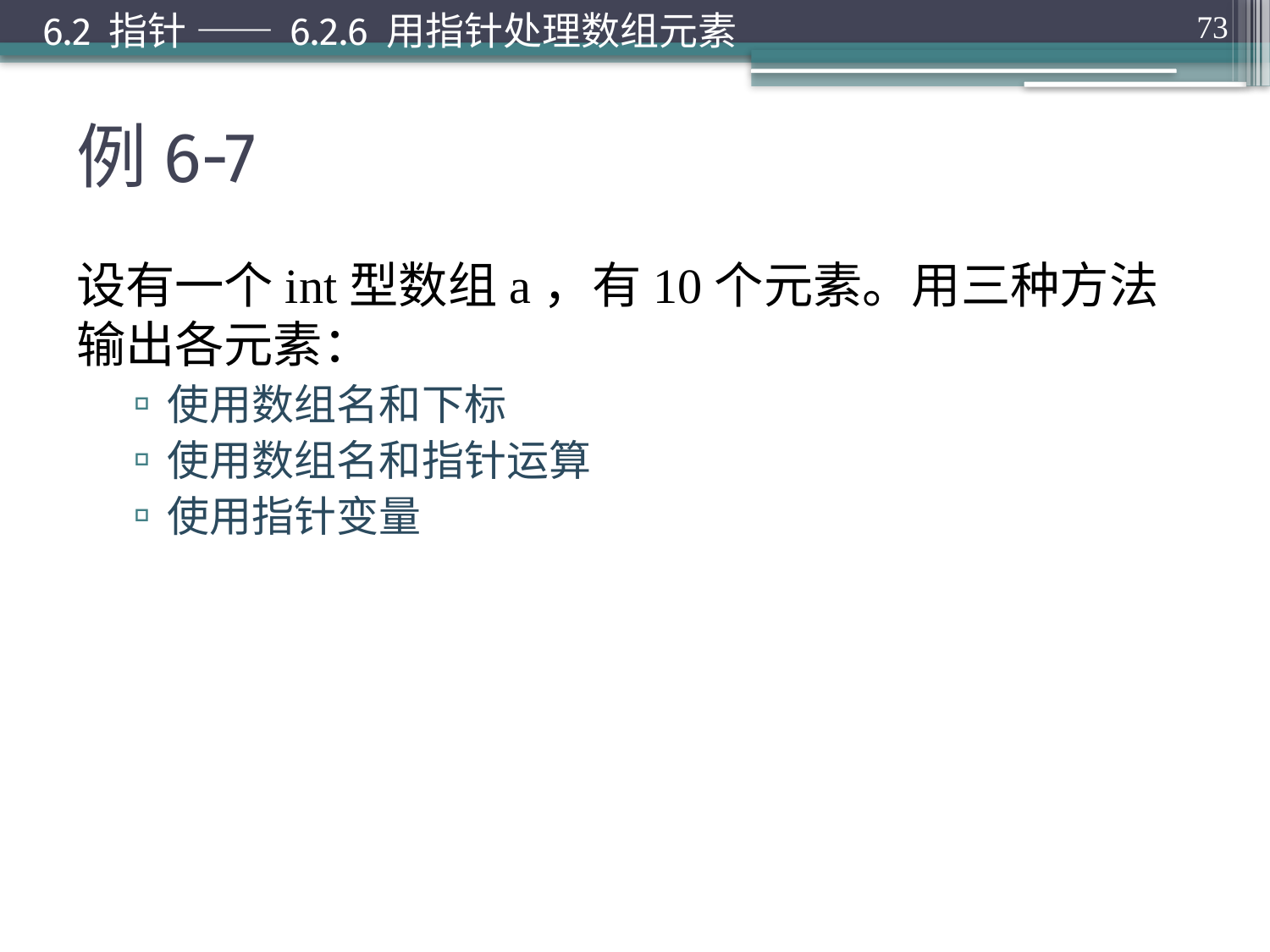

6.2 指针 —— 6.2.6 用指针处理数组元素
73
# 例6-7
设有一个int型数组a，有10个元素。用三种方法输出各元素：
使用数组名和下标
使用数组名和指针运算
使用指针变量